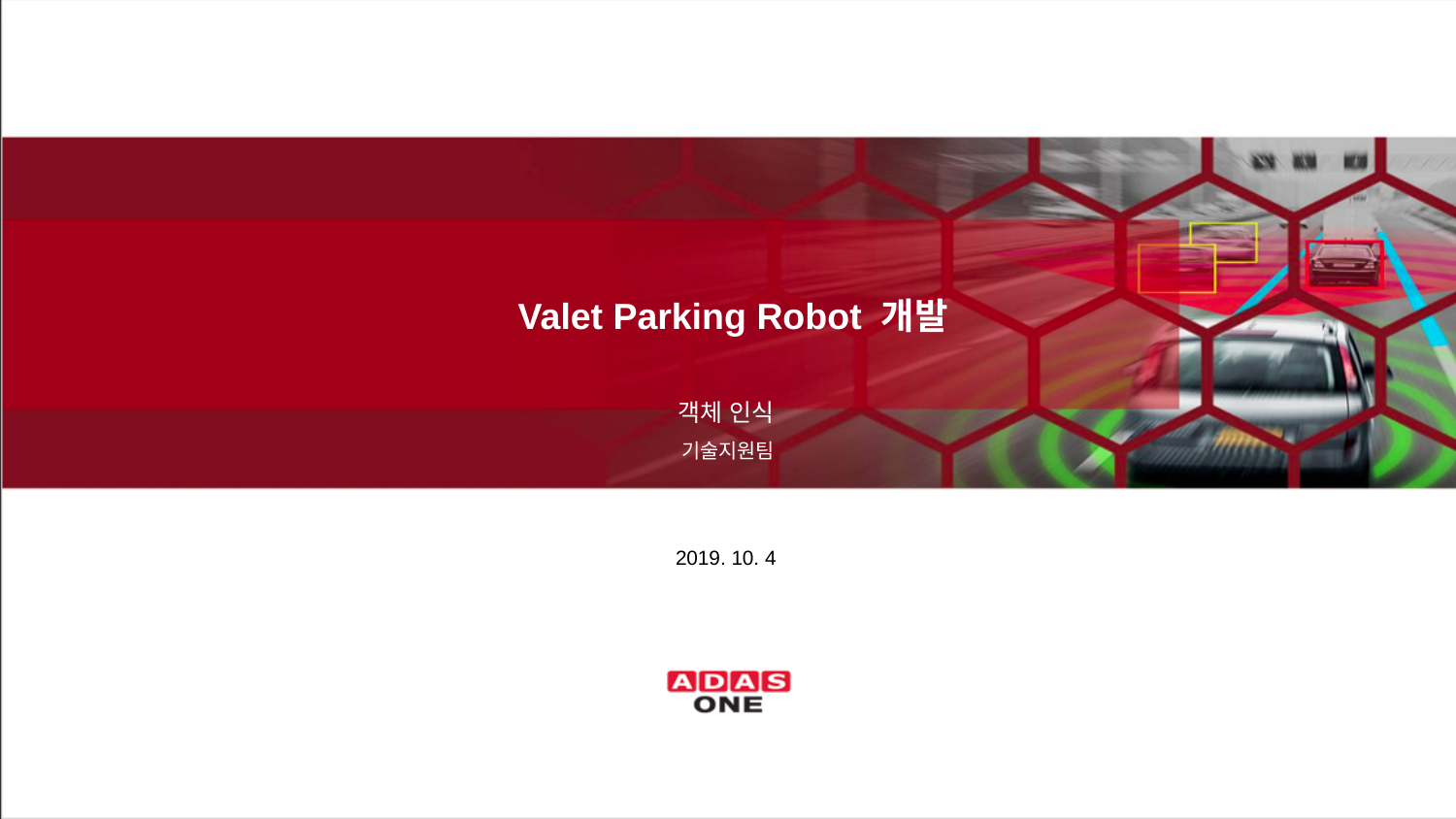

# Valet Parking Robot 개발
객체 인식

기술지원팀
2019. 10. 4